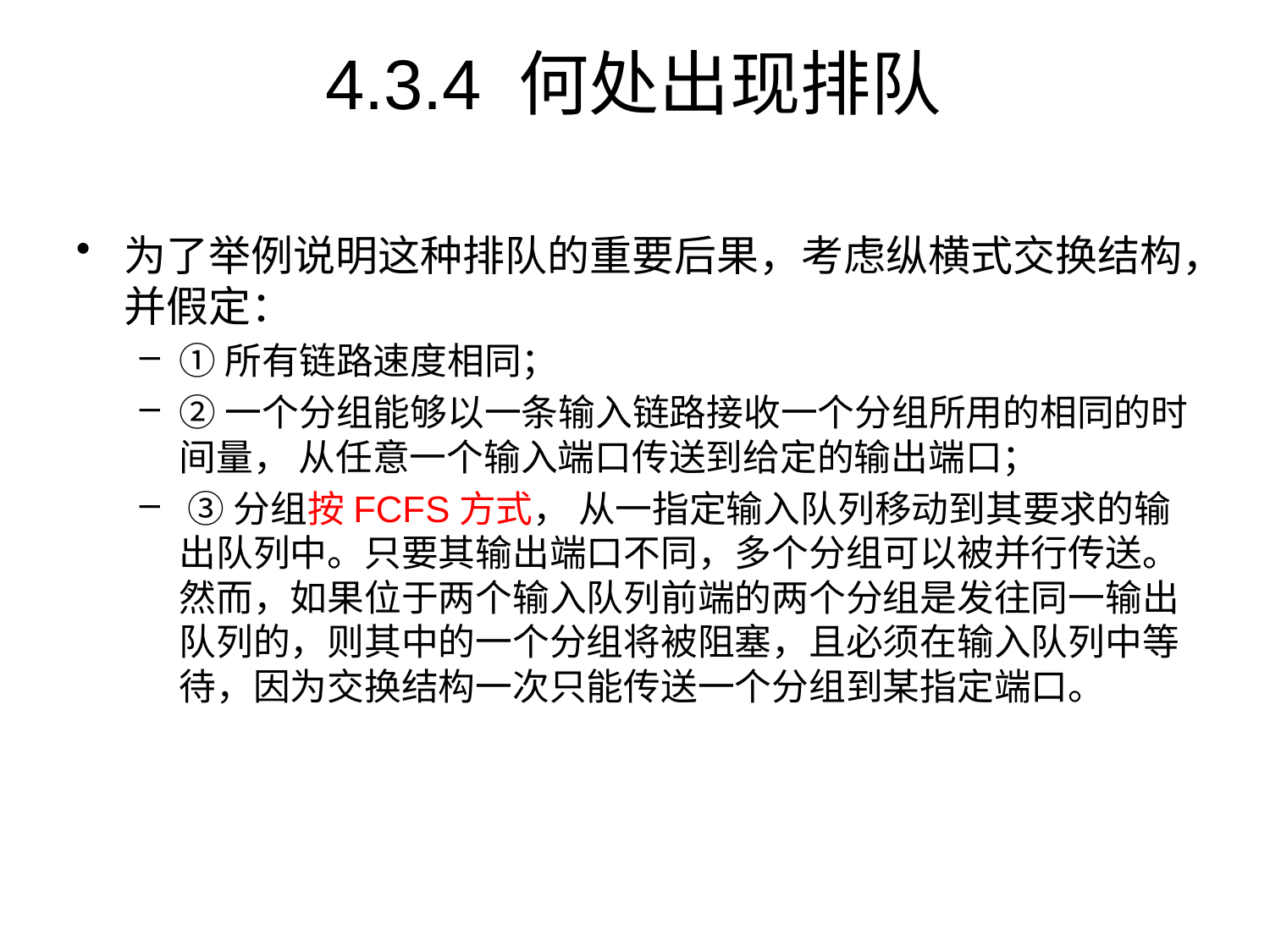

# 4.3.4 何处出现排队
为了举例说明这种排队的重要后果，考虑纵横式交换结构，并假定：
①所有链路速度相同；
②一个分组能够以一条输入链路接收一个分组所用的相同的时间量， 从任意一个输入端口传送到给定的输出端口；
 ③分组按FCFS方式， 从一指定输入队列移动到其要求的输出队列中。只要其输出端口不同，多个分组可以被并行传送。然而，如果位于两个输入队列前端的两个分组是发往同一输出队列的，则其中的一个分组将被阻塞，且必须在输入队列中等待，因为交换结构一次只能传送一个分组到某指定端口。